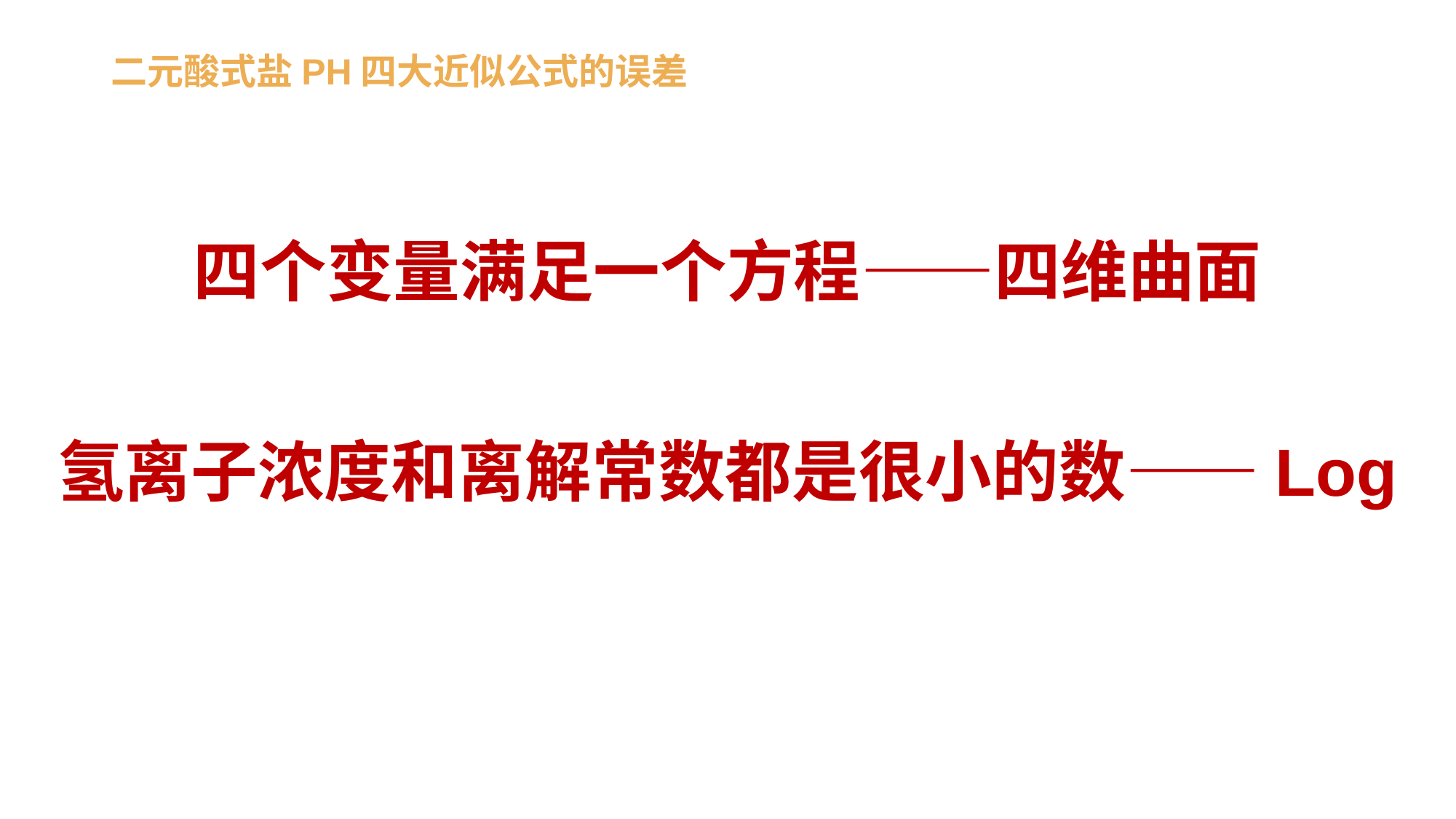

# 二元酸式盐PH四大近似公式的误差
四个变量满足一个方程——四维曲面
氢离子浓度和离解常数都是很小的数——Log
41